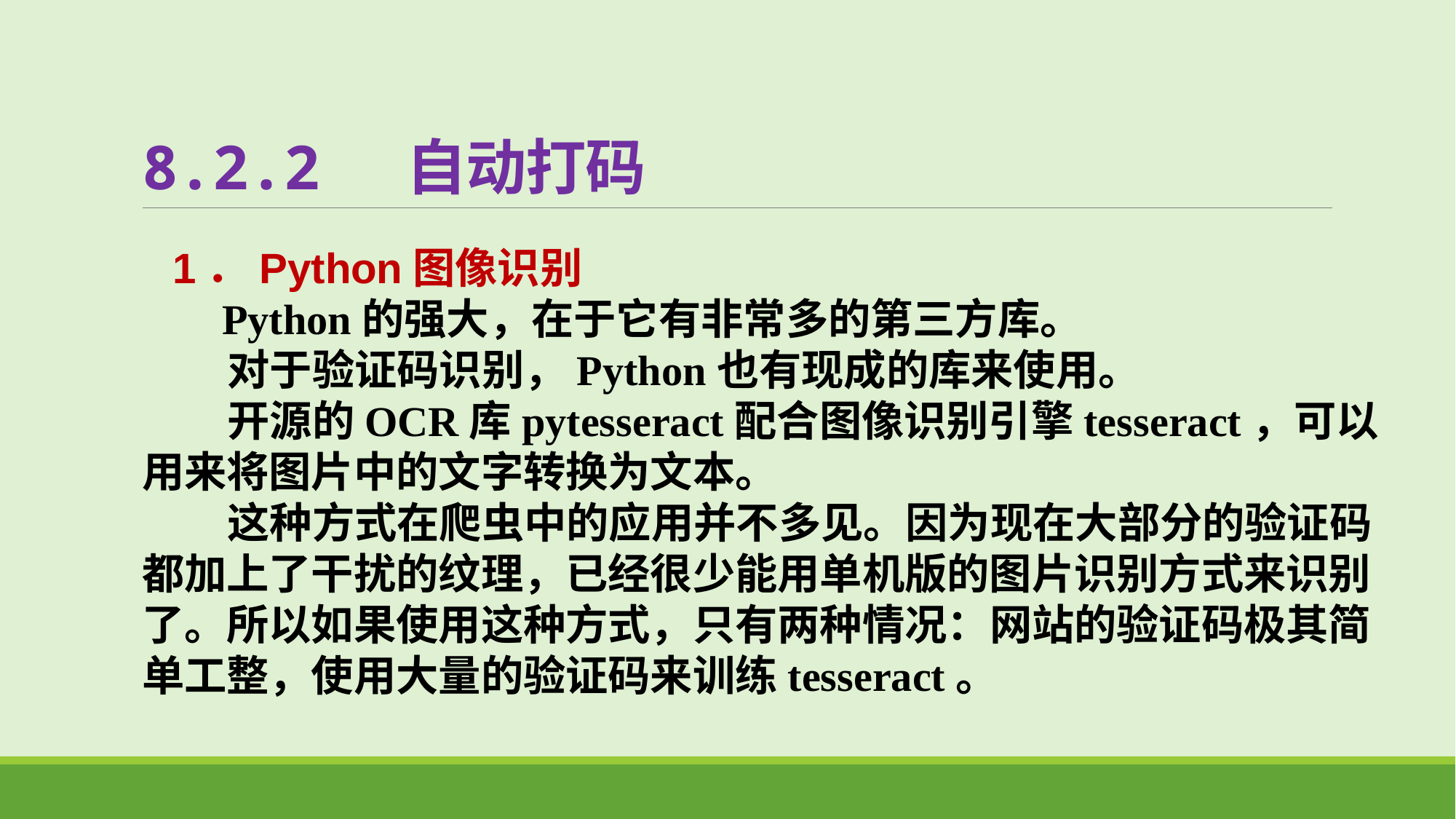

# 8.2.2  自动打码
1．Python图像识别
     Python的强大，在于它有非常多的第三方库。
     对于验证码识别，Python也有现成的库来使用。
     开源的OCR库pytesseract配合图像识别引擎tesseract，可以用来将图片中的文字转换为文本。
     这种方式在爬虫中的应用并不多见。因为现在大部分的验证码都加上了干扰的纹理，已经很少能用单机版的图片识别方式来识别了。所以如果使用这种方式，只有两种情况：网站的验证码极其简单工整，使用大量的验证码来训练tesseract。